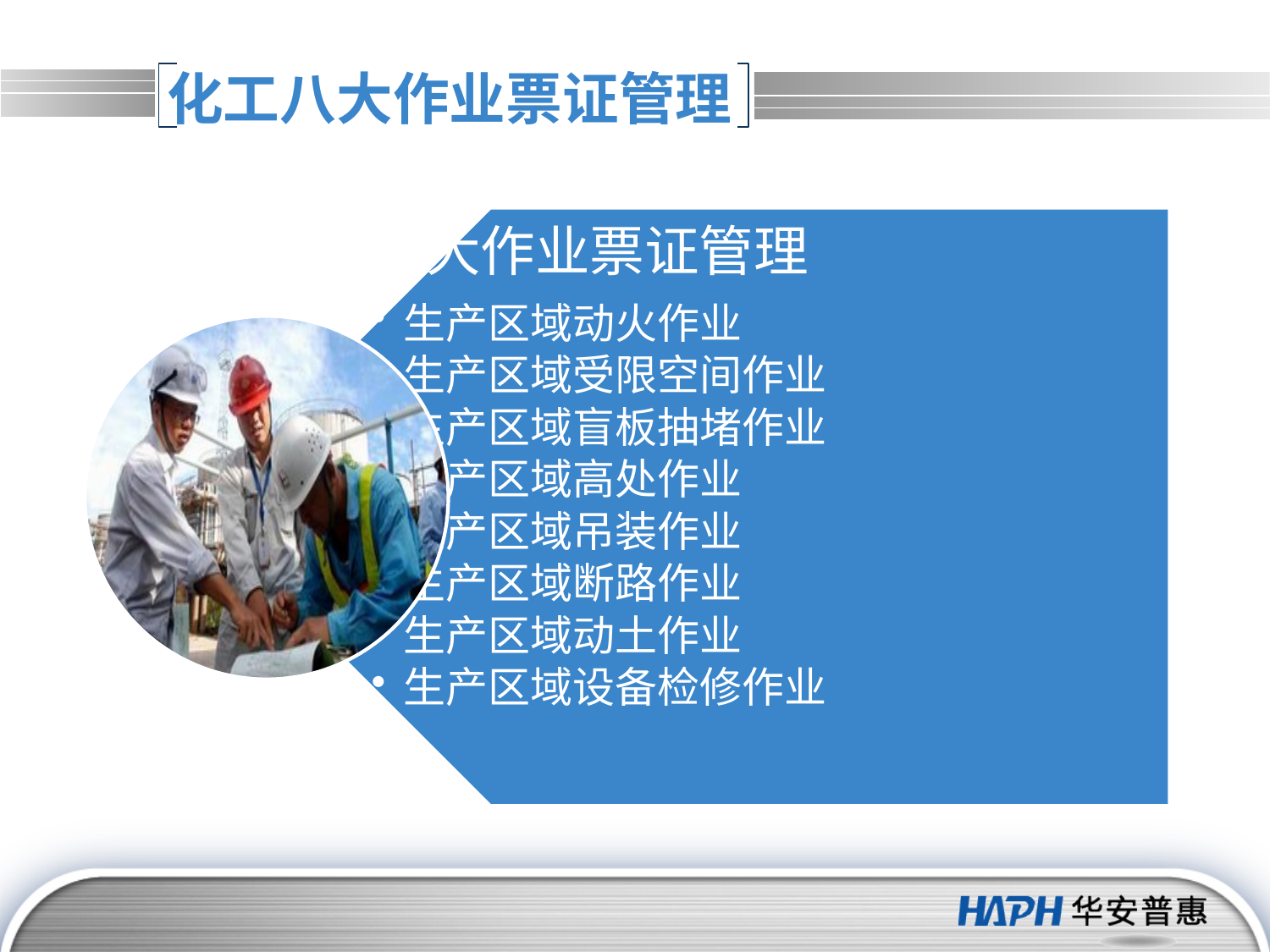

# 化工八大作业票证管理
八大作业票证管理
生产区域动火作业
生产区域受限空间作业
生产区域盲板抽堵作业
生产区域高处作业
生产区域吊装作业
生产区域断路作业
生产区域动土作业
生产区域设备检修作业